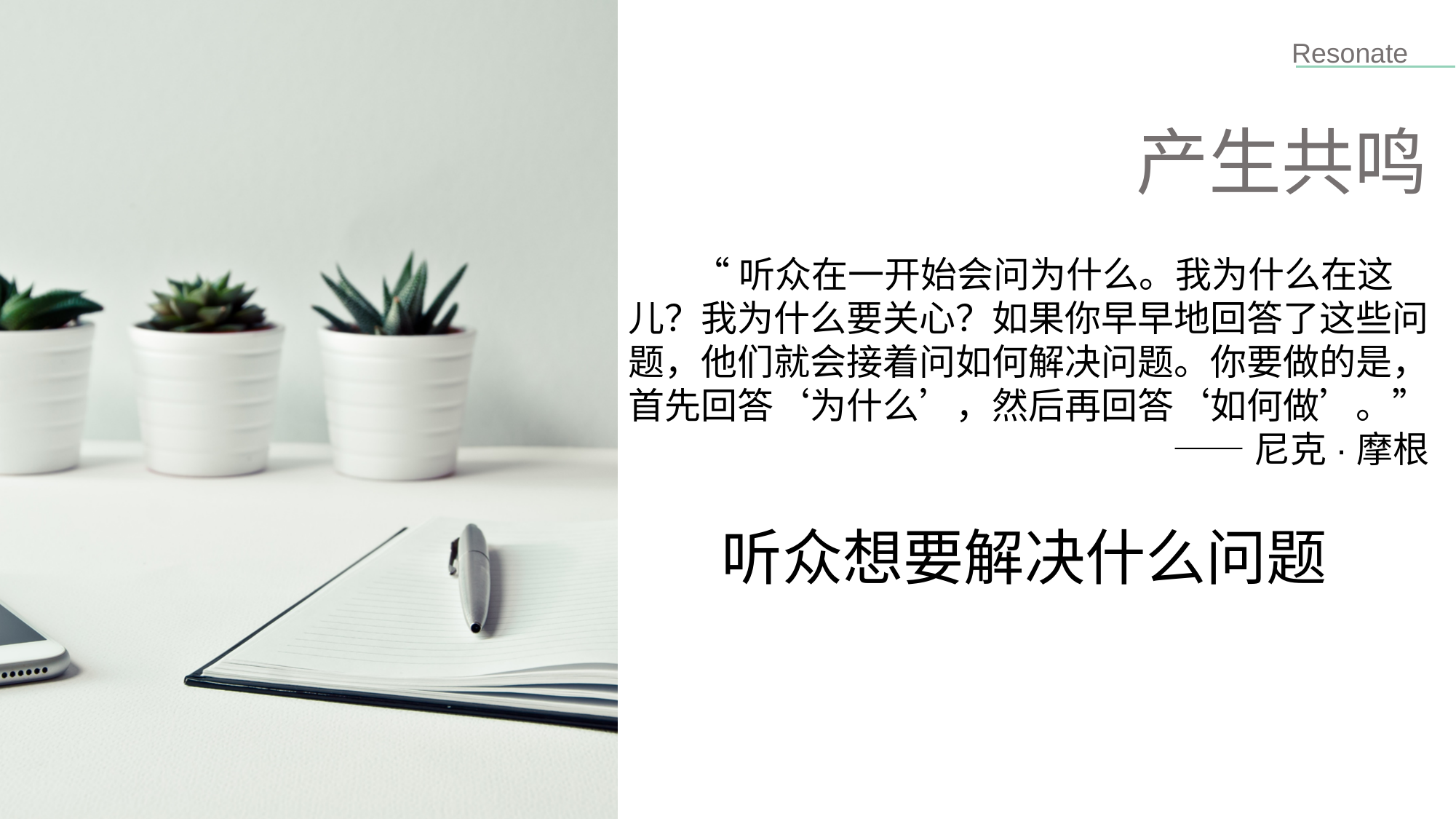

Resonate
产生共鸣
        “听众在一开始会问为什么。我为什么在这儿？我为什么要关心？如果你早早地回答了这些问题，他们就会接着问如何解决问题。你要做的是，首先回答‘为什么’，然后再回答‘如何做’。”
——尼克·摩根
听众想要解决什么问题